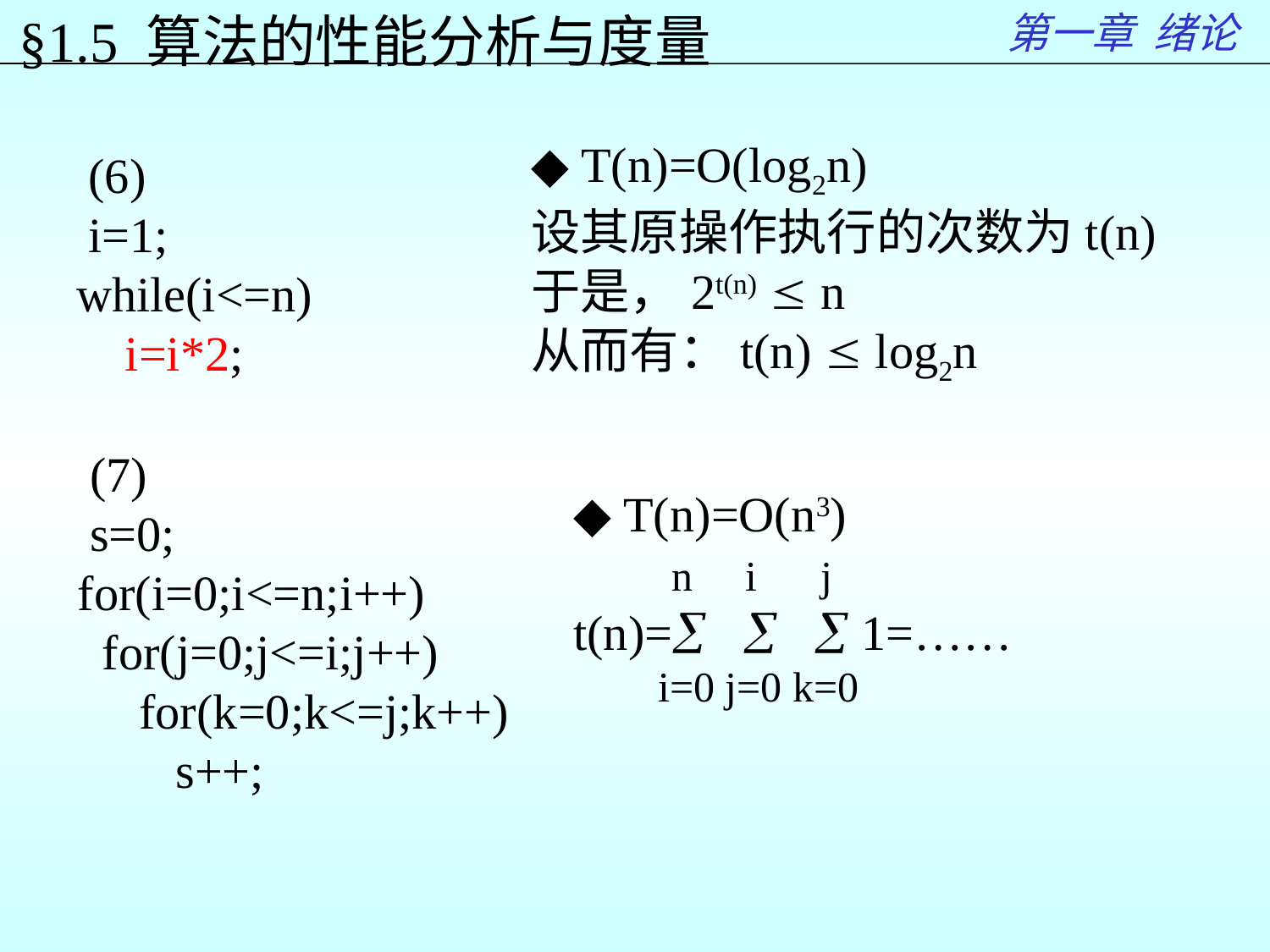

第一章  绪论

§1.5 算法的性能分析与度量
◆ T(n)=O(log2n)
设其原操作执行的次数为t(n)
于是，2t(n) ≤ n
从而有：t(n) ≤ log2n

 (6)
 i=1;
while(i<=n)
    i=i*2;
 (7)
 s=0;
for(i=0;i<=n;i++)
  for(j=0;j<=i;j++)
     for(k=0;k<=j;k++)
        s++;
◆ T(n)=O(n3)
        n     i      j
t(n)=∑   ∑   ∑ 1=……
        i=0 j=0 k=0